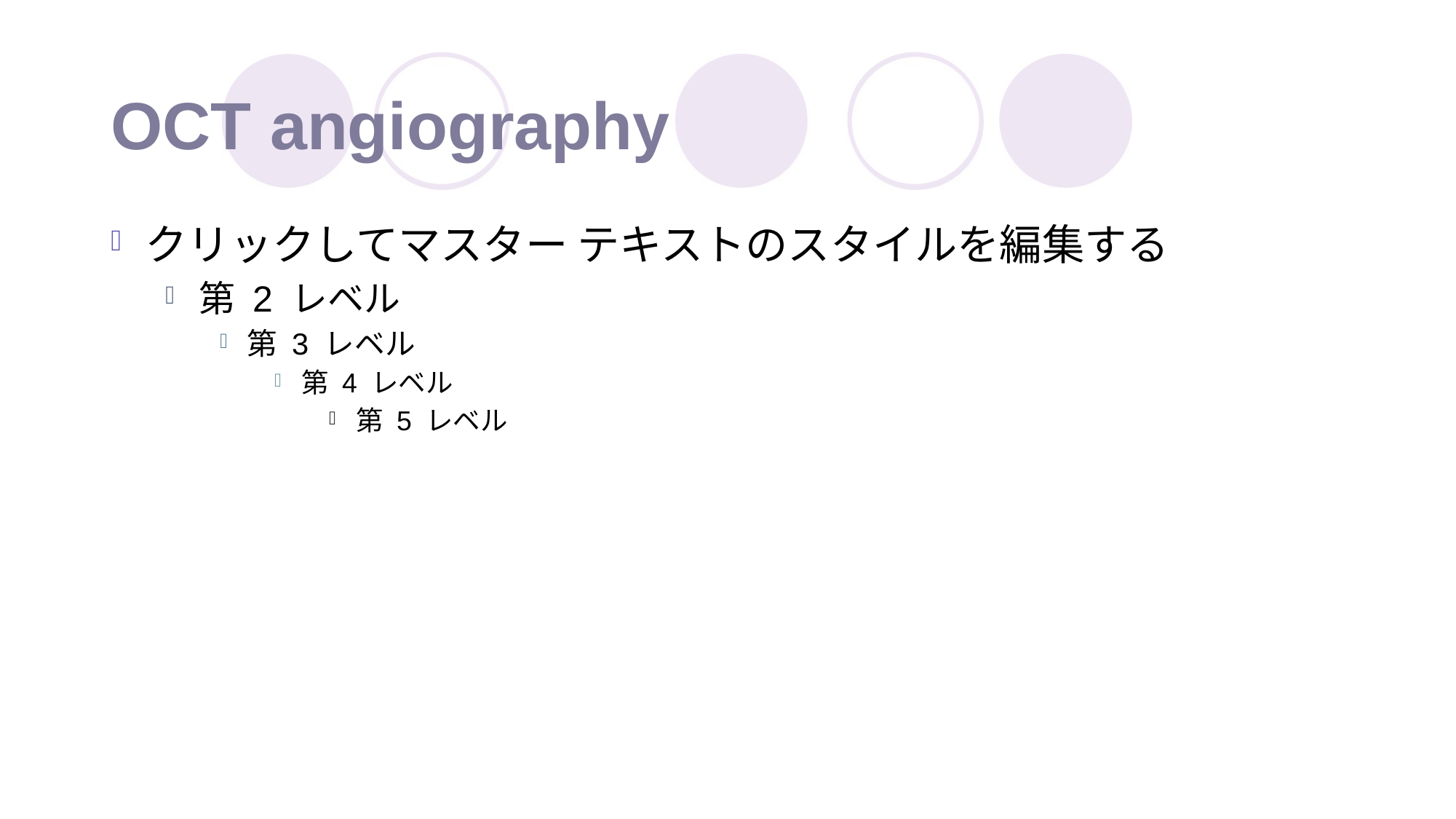

# OCT angiography
クリックしてマスター テキストのスタイルを編集する
第 2 レベル
第 3 レベル
第 4 レベル
第 5 レベル